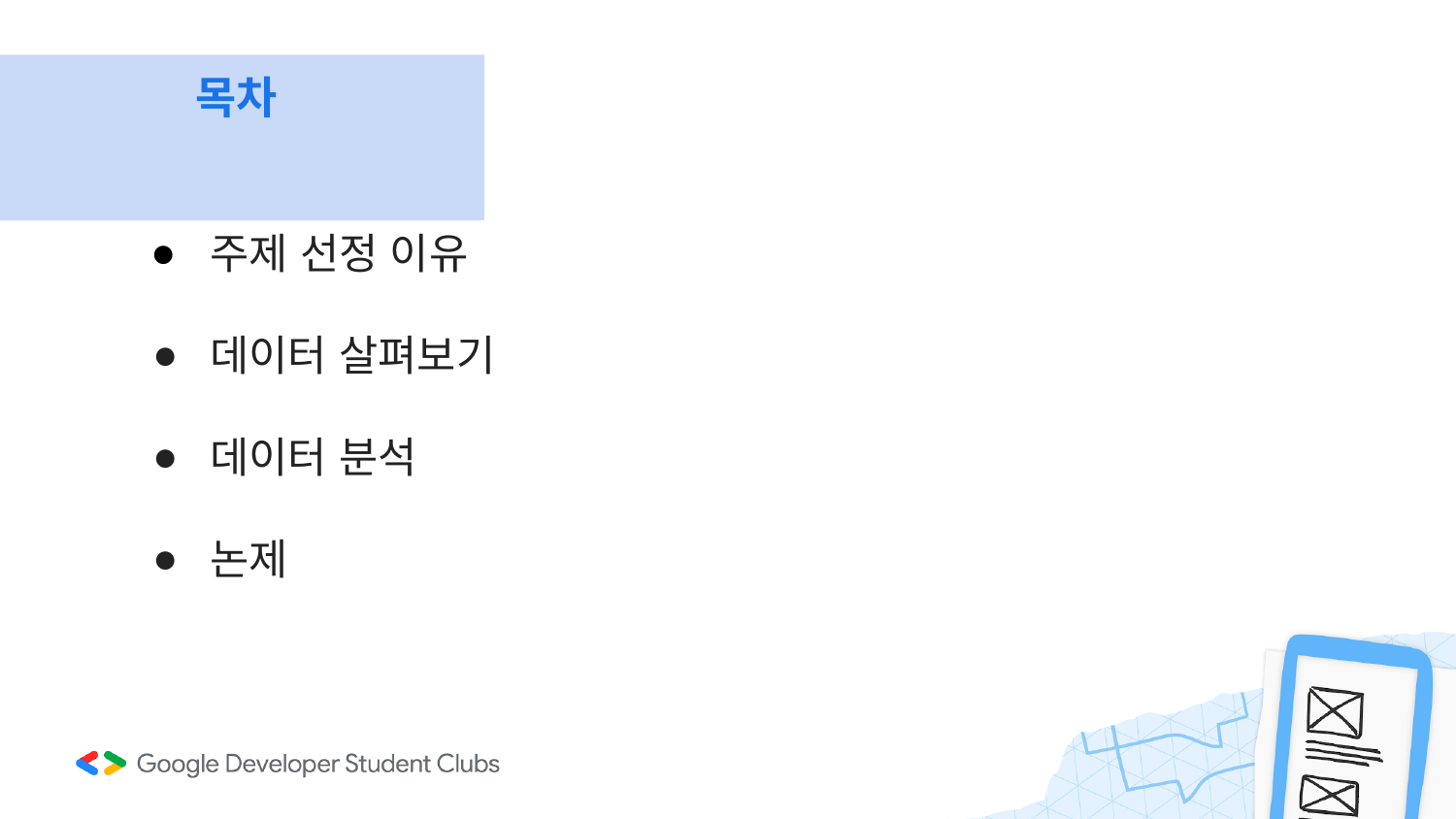

# 목차
주제 선정 이유

데이터 살펴보기

데이터 분석

논제